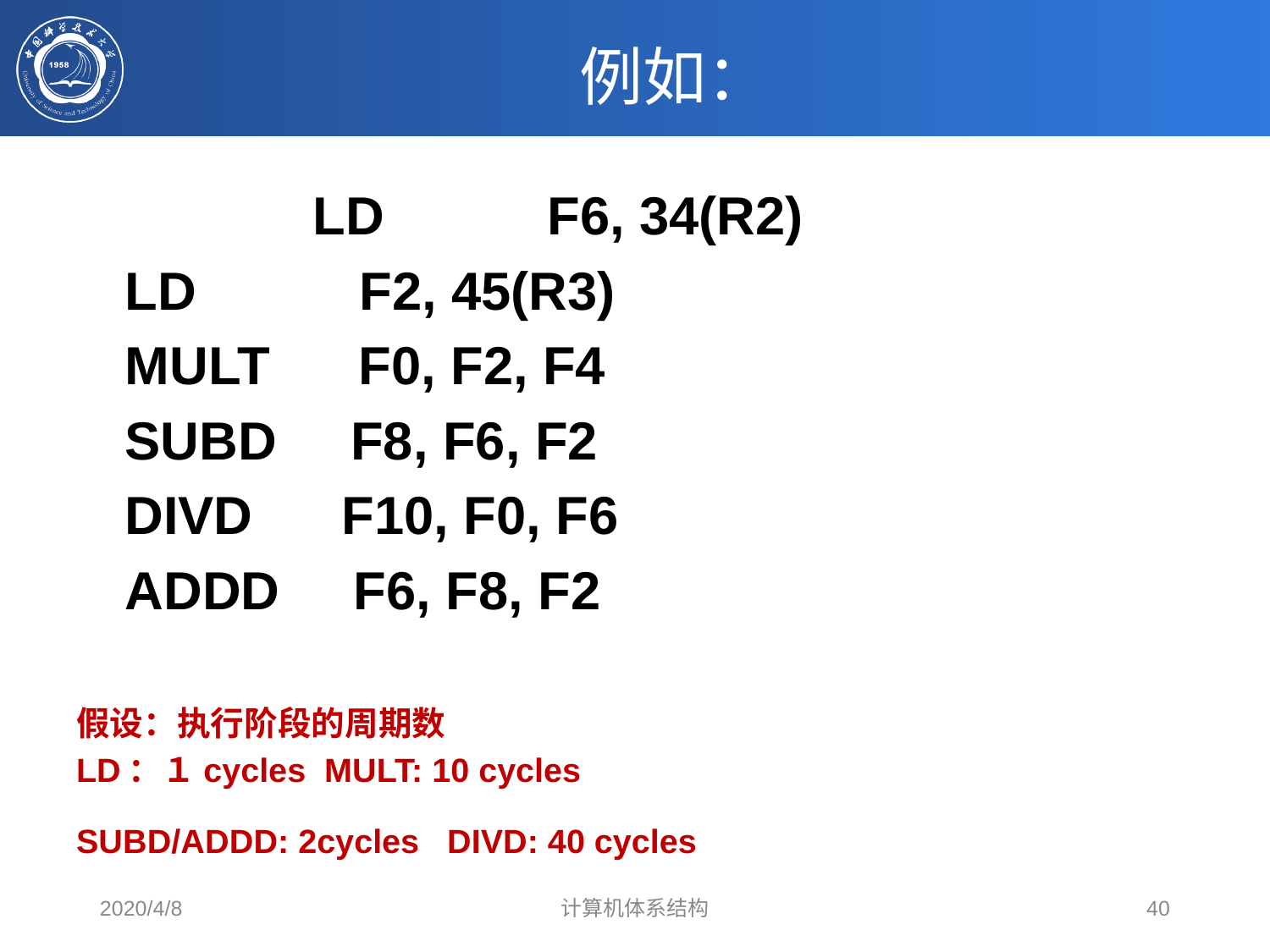

# 例如：

                LD           F6, 34(R2)
			LD           F2, 45(R3)
			MULT      F0, F2, F4
			SUBD     F8, F6, F2
			DIVD      F10, F0, F6
			ADDD     F6, F8, F2

假设：执行阶段的周期数
LD：１cycles  MULT: 10 cycles
SUBD/ADDD: 2cycles   DIVD: 40 cycles

2020/4/8
计算机体系结构
40